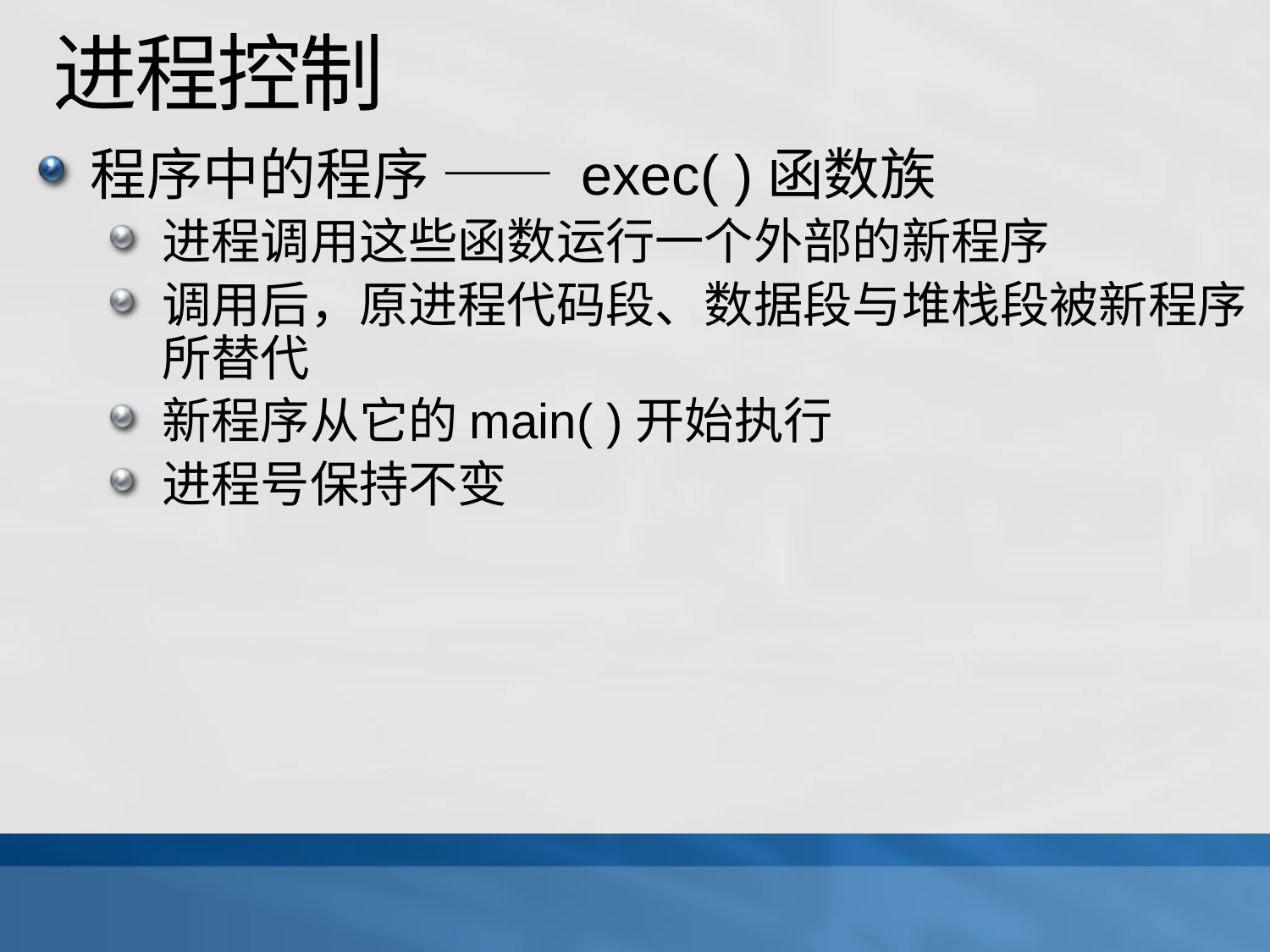

# 进程控制
程序中的程序 —— exec( )函数族
进程调用这些函数运行一个外部的新程序
调用后，原进程代码段、数据段与堆栈段被新程序所替代
新程序从它的main( )开始执行
进程号保持不变